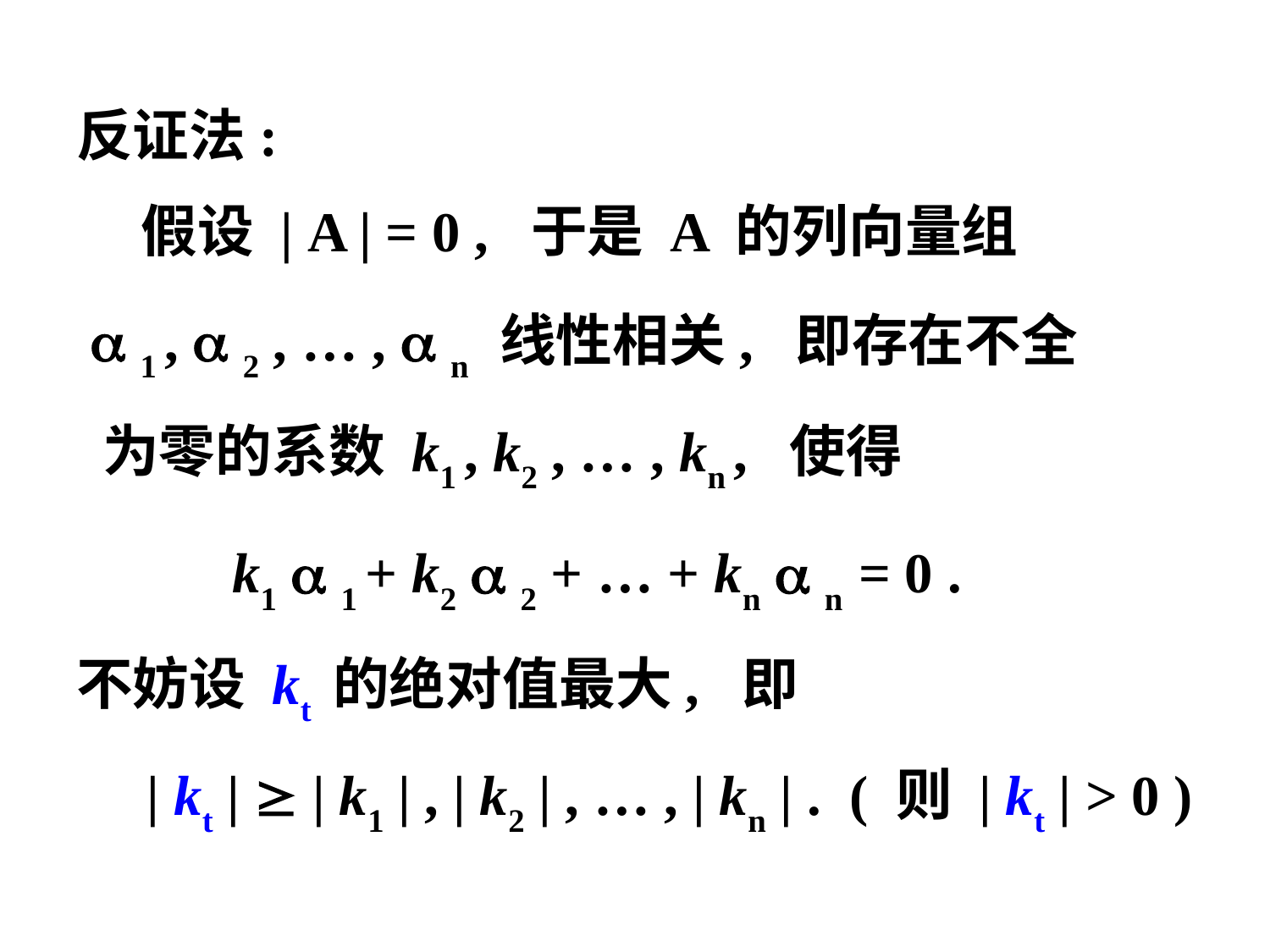

反证法:
    假设 | A | = 0 ,  于是 A 的列向量组
 α 1 , α 2 , … , α n 线性相关,  即存在不全
 为零的系数 k1 , k2 , … , kn ,  使得
           k1 α 1 + k2 α 2 + … + kn α n = 0 .
不妨设 kt 的绝对值最大,  即
     | kt | ≥ | k1 | , | k2 | , … , | kn | .  ( 则 | kt | > 0 )